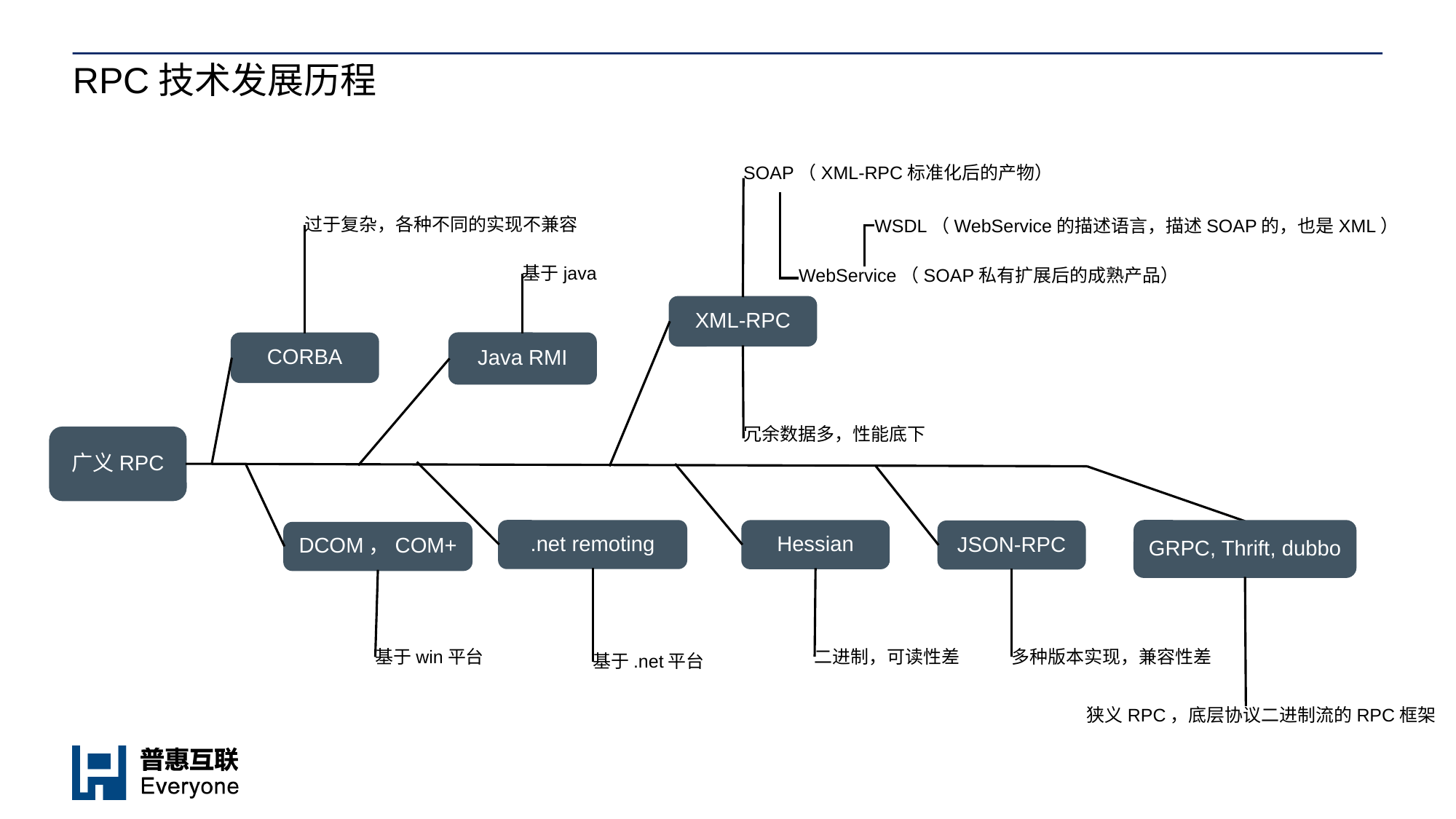

# RPC技术发展历程
SOAP（XML-RPC标准化后的产物）
过于复杂，各种不同的实现不兼容
WSDL（WebService的描述语言，描述SOAP的，也是XML）
基于java
WebService（SOAP私有扩展后的成熟产品）
XML-RPC
Java RMI
CORBA
冗余数据多，性能底下
广义RPC
.net remoting
GRPC, Thrift, dubbo
Hessian
JSON-RPC
DCOM，COM+
二进制，可读性差
多种版本实现，兼容性差
基于win平台
基于.net平台
狭义RPC，底层协议二进制流的RPC框架